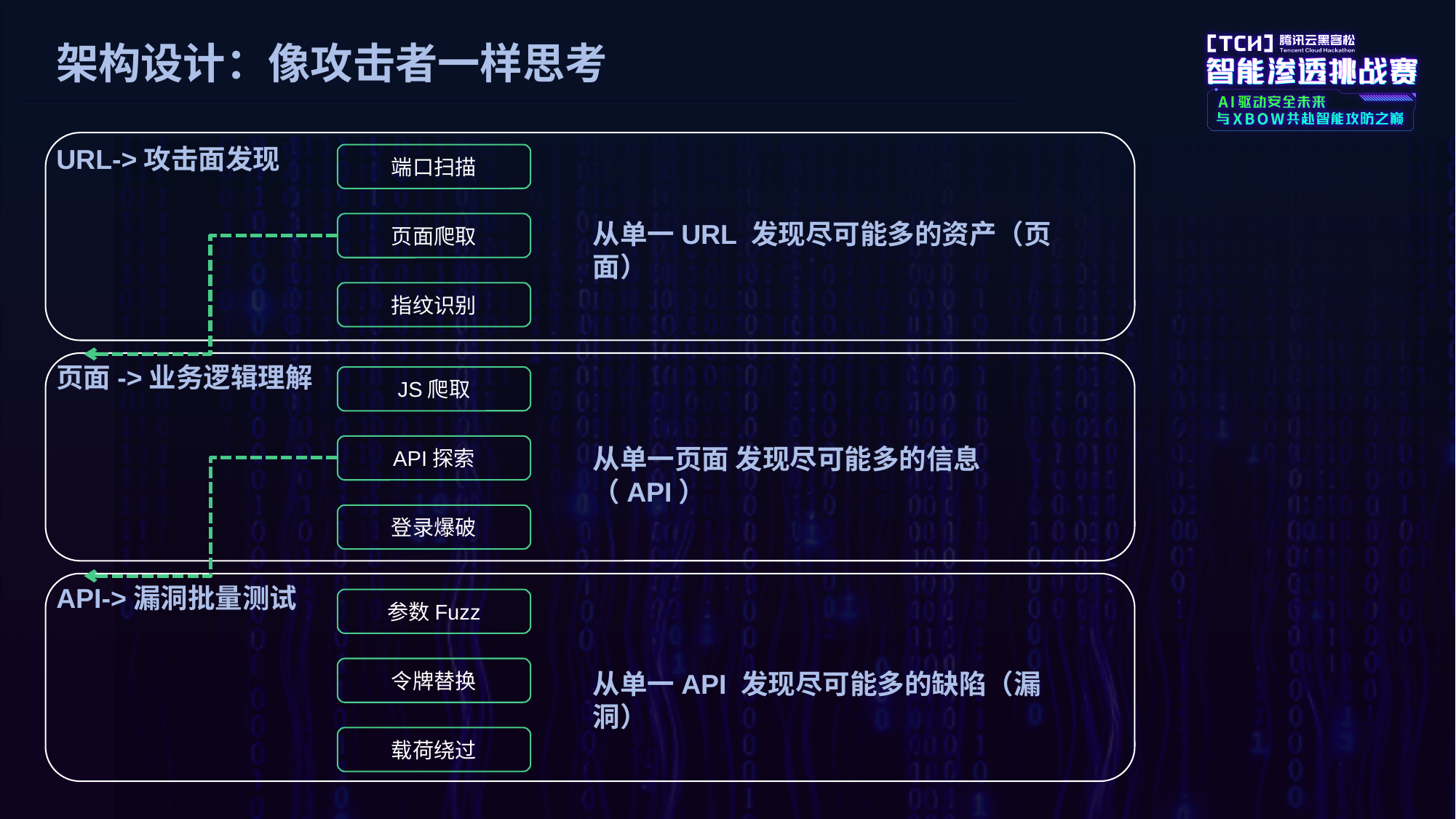

架构设计：像攻击者一样思考

URL->攻击面发现
端口扫描
从单一URL 发现尽可能多的资产（页面）
页面爬取
指纹识别

页面->业务逻辑理解
JS爬取
API探索
从单一页面 发现尽可能多的信息（API）
登录爆破

API->漏洞批量测试
参数Fuzz
令牌替换
从单一API 发现尽可能多的缺陷（漏洞）
载荷绕过